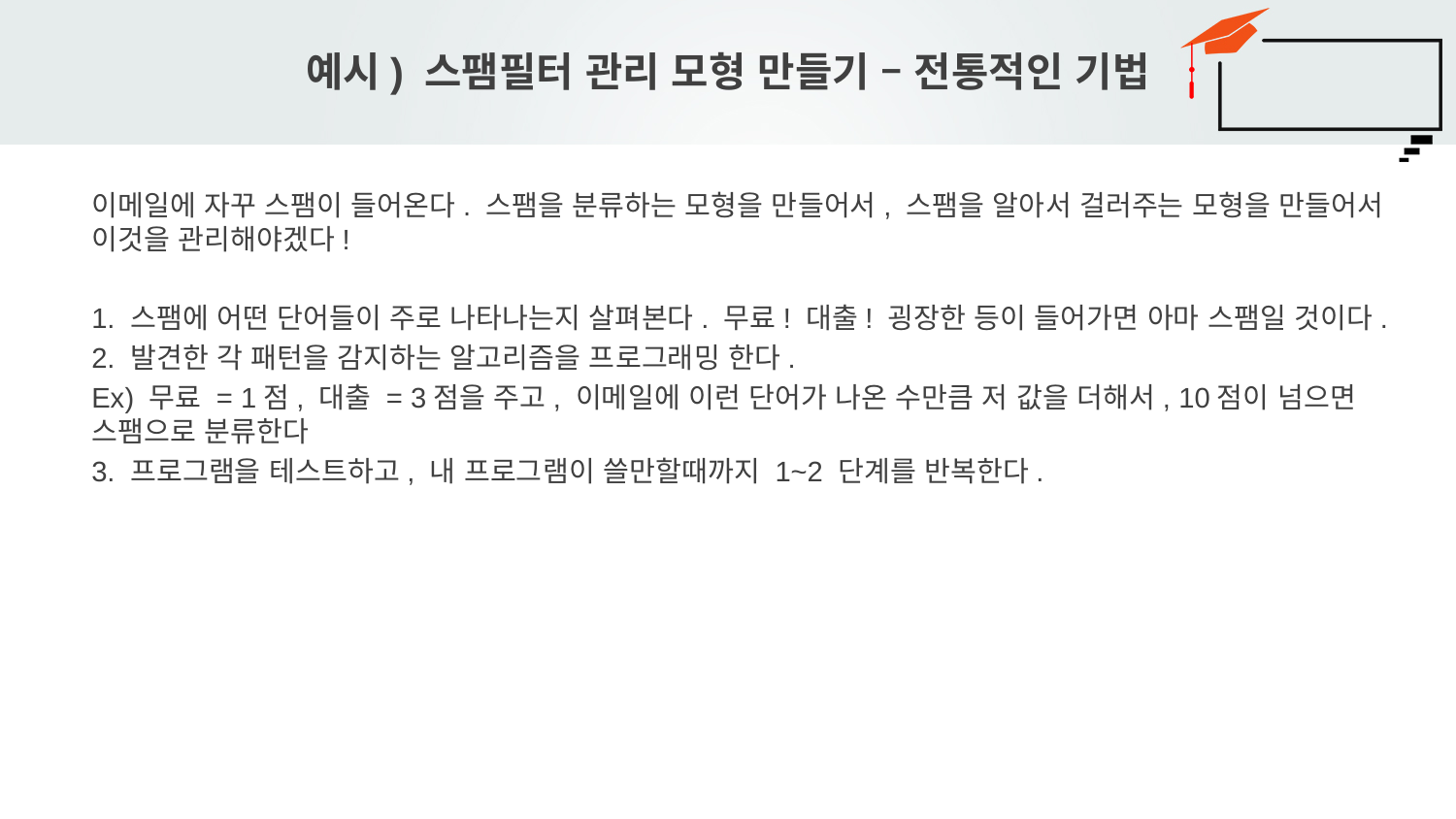

# 예시) 스팸필터 관리 모형 만들기 – 전통적인 기법
이메일에 자꾸 스팸이 들어온다. 스팸을 분류하는 모형을 만들어서, 스팸을 알아서 걸러주는 모형을 만들어서 이것을 관리해야겠다!

1. 스팸에 어떤 단어들이 주로 나타나는지 살펴본다. 무료! 대출! 굉장한 등이 들어가면 아마 스팸일 것이다.
2. 발견한 각 패턴을 감지하는 알고리즘을 프로그래밍 한다.
Ex) 무료 = 1점, 대출 = 3점을 주고, 이메일에 이런 단어가 나온 수만큼 저 값을 더해서, 10점이 넘으면 스팸으로 분류한다
3. 프로그램을 테스트하고, 내 프로그램이 쓸만할때까지 1~2 단계를 반복한다.